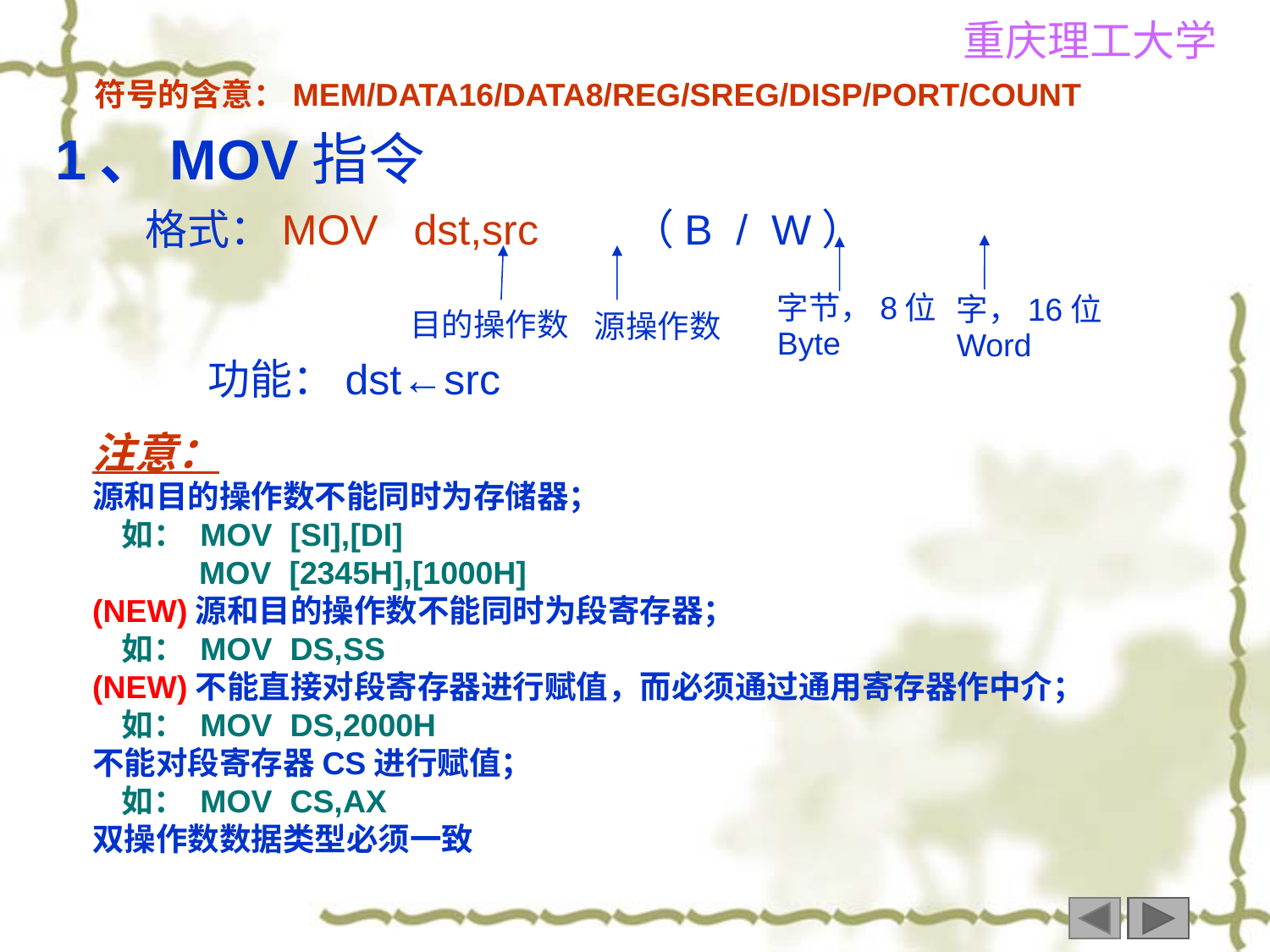

1、MOV指令
      格式：MOV   dst,src       （B  /  W）

               功能：dst←src
符号的含意：MEM/DATA16/DATA8/REG/SREG/DISP/PORT/COUNT

目的操作数
字节，8位
Byte
源操作数
字，16位
Word
注意：
源和目的操作数不能同时为存储器；
   如： MOV  [SI],[DI]
            MOV  [2345H],[1000H]
(NEW)源和目的操作数不能同时为段寄存器；
   如： MOV  DS,SS
(NEW)不能直接对段寄存器进行赋值，而必须通过通用寄存器作中介；
   如： MOV  DS,2000H
不能对段寄存器CS进行赋值；
   如： MOV  CS,AX
双操作数数据类型必须一致